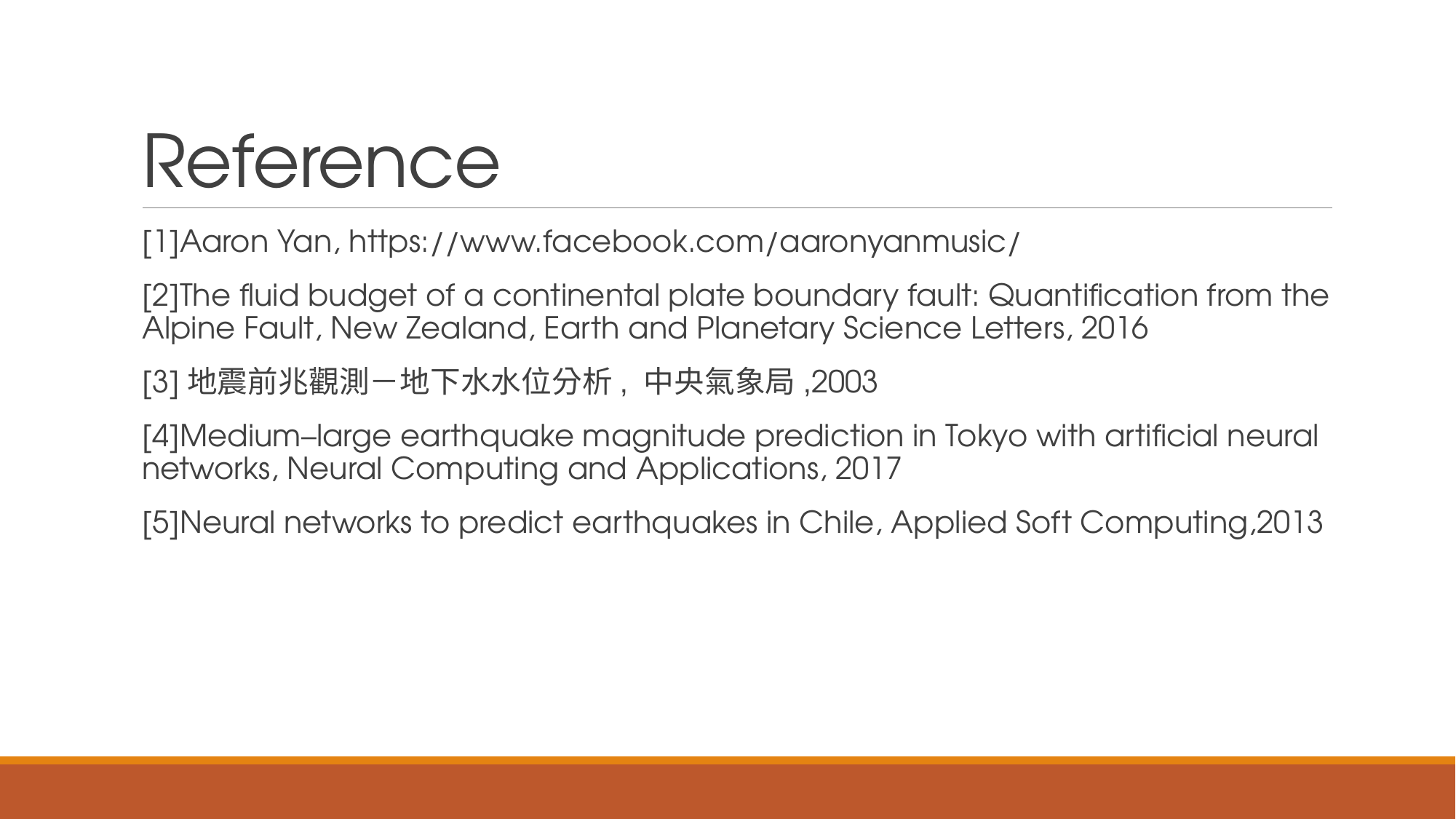

# Reference
[1]Aaron Yan, https://www.facebook.com/aaronyanmusic/
[2]The fluid budget of a continental plate boundary fault: Quantification from the Alpine Fault, New Zealand, Earth and Planetary Science Letters, 2016
[3]地震前兆觀測－地下水水位分析, 中央氣象局,2003
[4]Medium–large earthquake magnitude prediction in Tokyo with artificial neural networks, Neural Computing and Applications, 2017
[5]Neural networks to predict earthquakes in Chile, Applied Soft Computing,2013